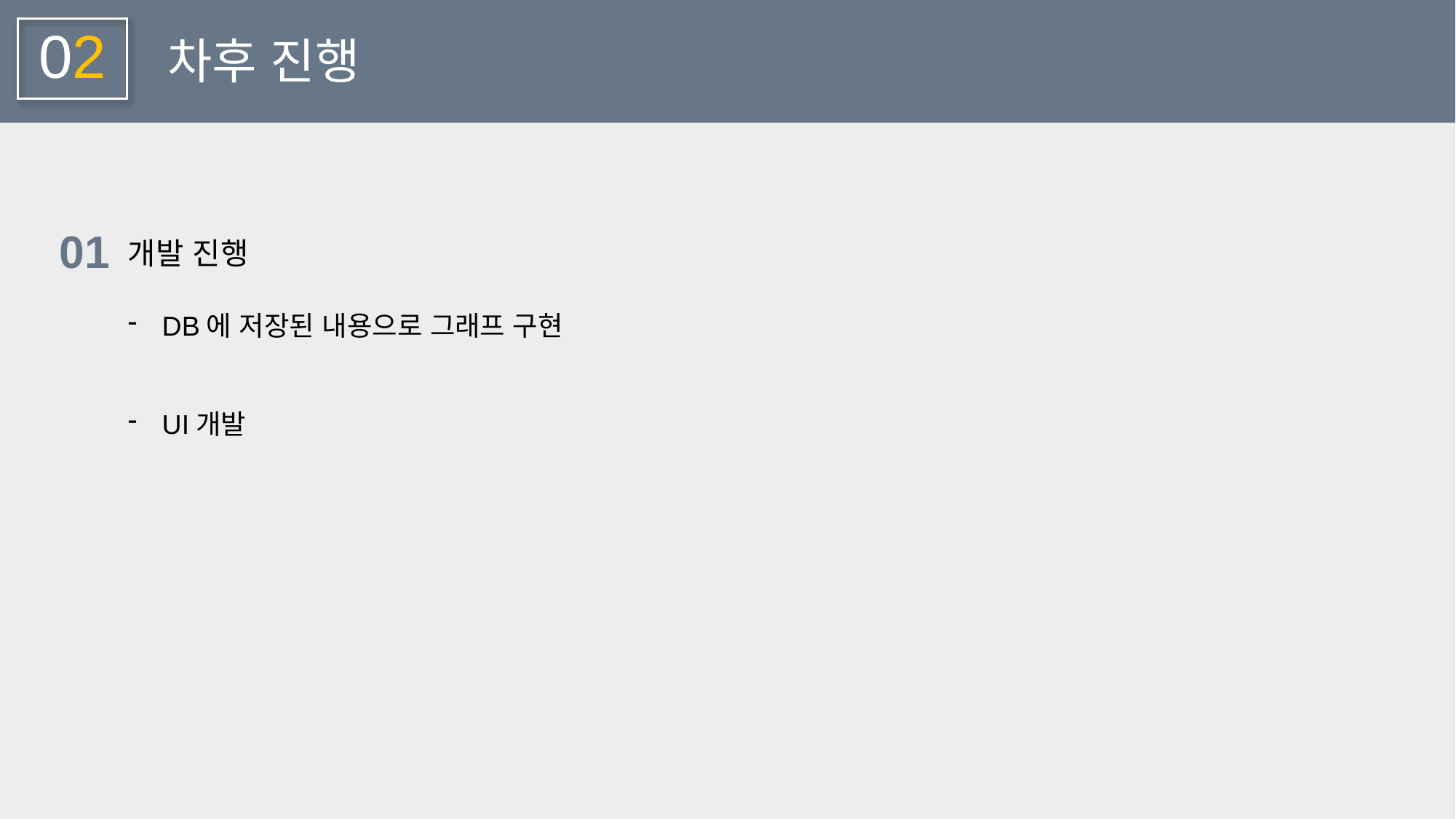

02

차후 진행
01
개발 진행
DB에 저장된 내용으로 그래프 구현

UI개발